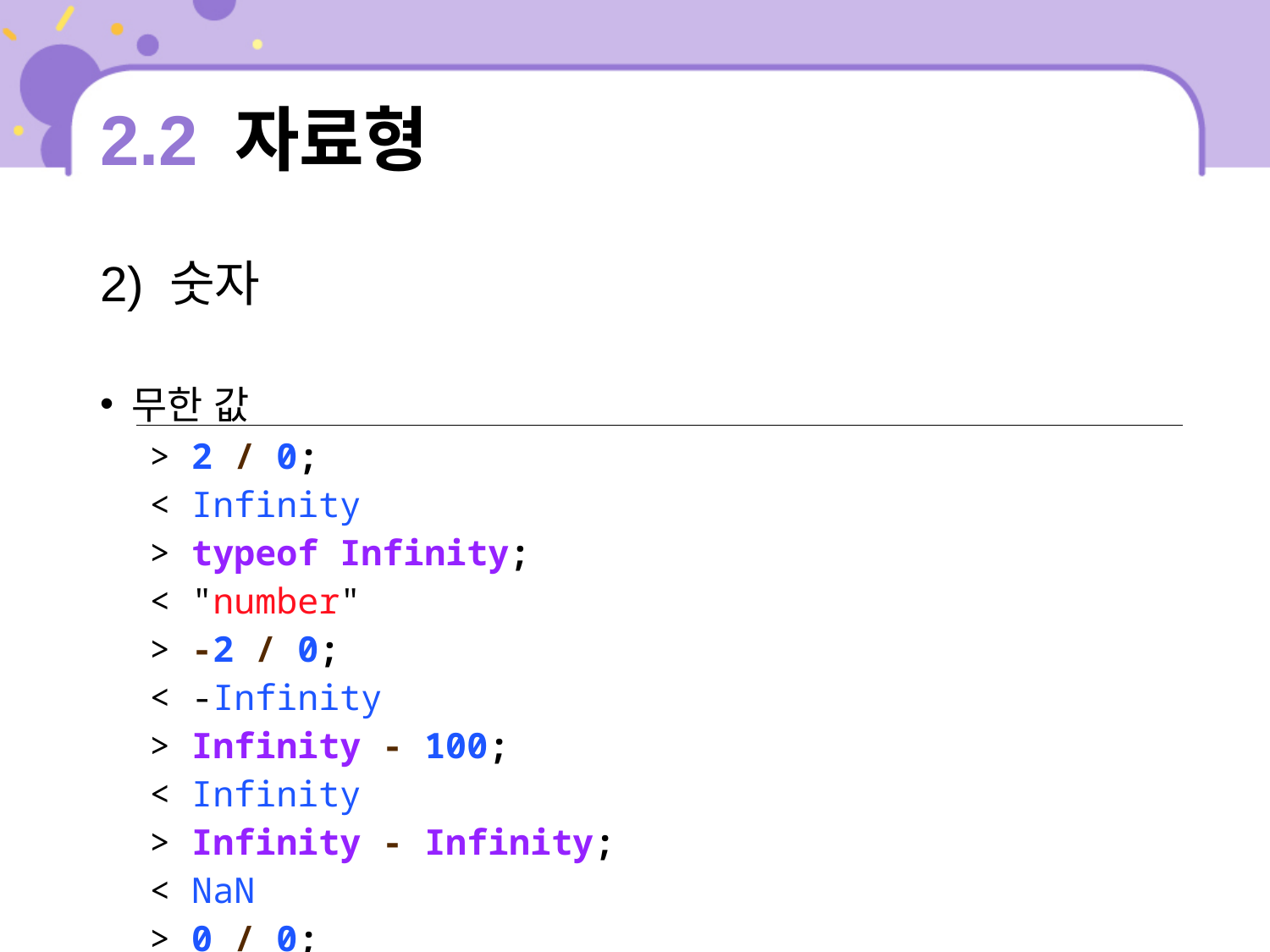

# 2.2 자료형
2) 숫자
무한 값

| > 2 / 0; < Infinity > typeof Infinity; < "number" > -2 / 0; < -Infinity > Infinity - 100; < Infinity > Infinity - Infinity; < NaN > 0 / 0; < NaN |
| --- |